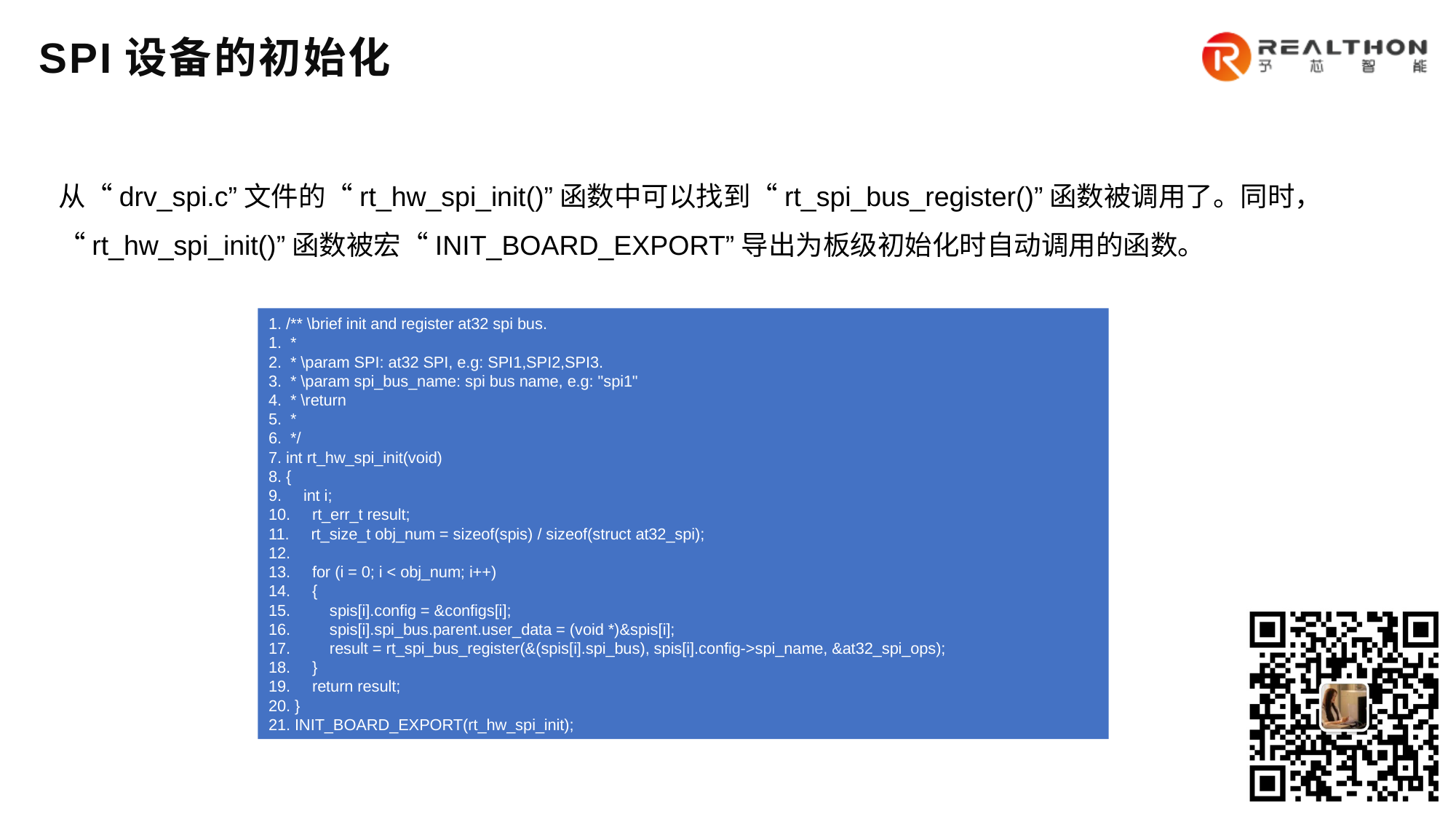

SPI设备的初始化
从“drv_spi.c”文件的“rt_hw_spi_init()”函数中可以找到“rt_spi_bus_register()”函数被调用了。同时，“rt_hw_spi_init()”函数被宏“INIT_BOARD_EXPORT”导出为板级初始化时自动调用的函数。
1. /** \brief init and register at32 spi bus.
1.  *
2.  * \param SPI: at32 SPI, e.g: SPI1,SPI2,SPI3.
3.  * \param spi_bus_name: spi bus name, e.g: "spi1"
4.  * \return
5.  *
6.  */
7. int rt_hw_spi_init(void)
8. {
9.     int i;
10.     rt_err_t result;
11.     rt_size_t obj_num = sizeof(spis) / sizeof(struct at32_spi);
12.
13.     for (i = 0; i < obj_num; i++)
14.     {
15.         spis[i].config = &configs[i];
16.         spis[i].spi_bus.parent.user_data = (void *)&spis[i];
17.         result = rt_spi_bus_register(&(spis[i].spi_bus), spis[i].config->spi_name, &at32_spi_ops);
18.     }
19.     return result;
20. }
21. INIT_BOARD_EXPORT(rt_hw_spi_init);